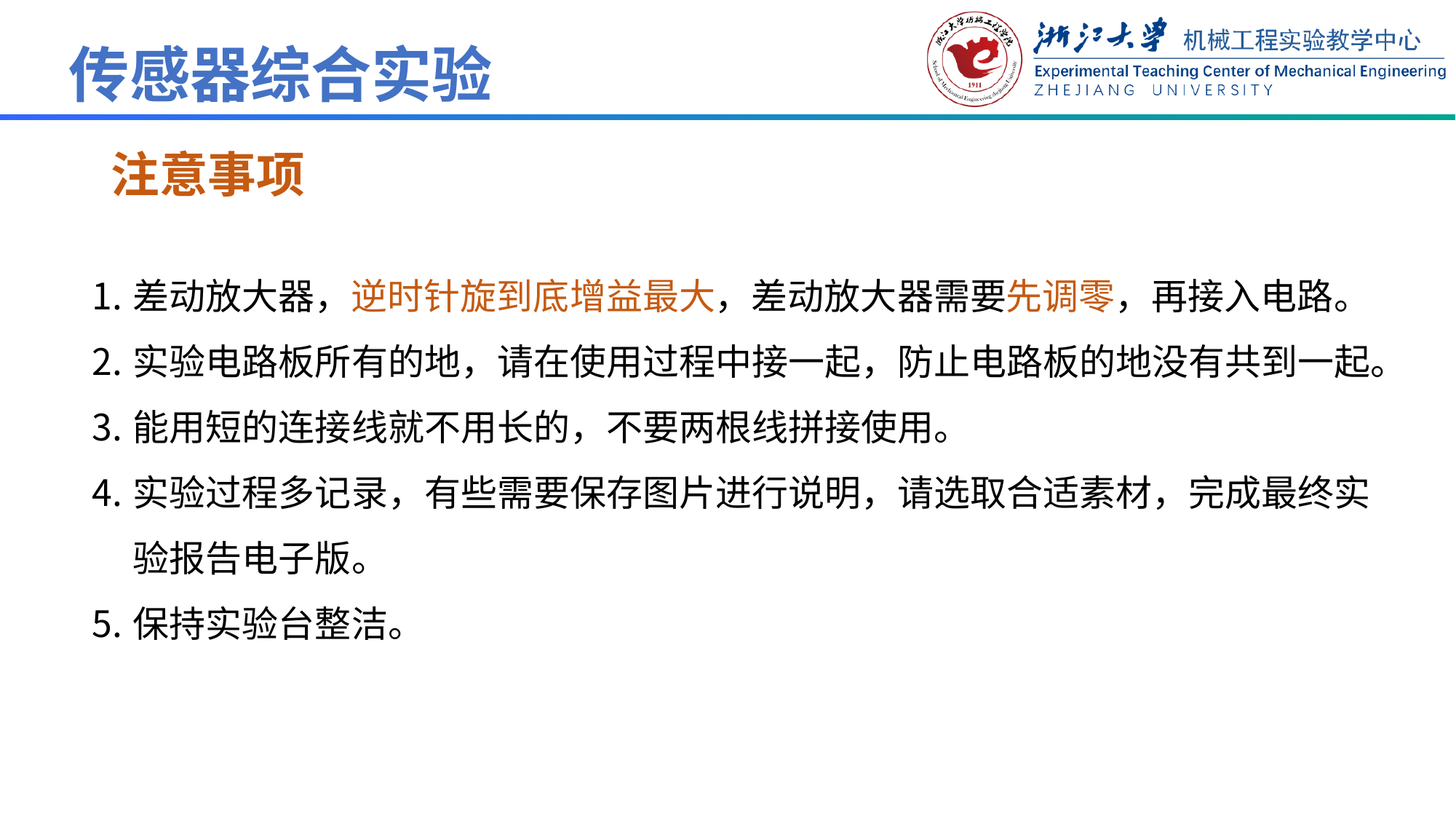

# 注意事项
差动放大器，逆时针旋到底增益最大，差动放大器需要先调零，再接入电路。
实验电路板所有的地，请在使用过程中接一起，防止电路板的地没有共到一起。
能用短的连接线就不用长的，不要两根线拼接使用。
实验过程多记录，有些需要保存图片进行说明，请选取合适素材，完成最终实验报告电子版。
保持实验台整洁。